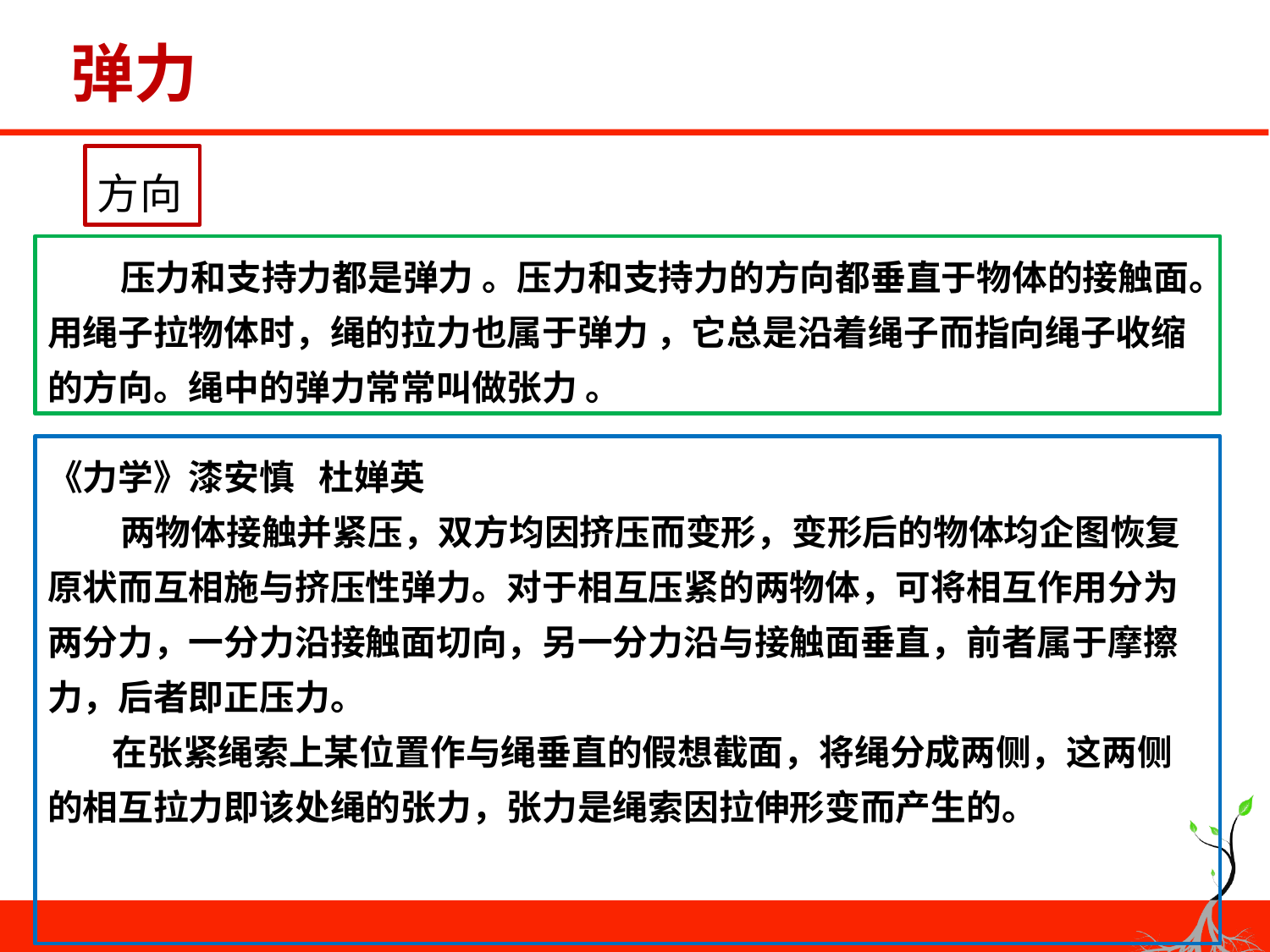

# 弹力
方向
        压力和支持力都是弹力 。压力和支持力的方向都垂直于物体的接触面。用绳子拉物体时，绳的拉力也属于弹力 ，它总是沿着绳子而指向绳子收缩的方向。绳中的弹力常常叫做张力 。
《力学》漆安慎   杜婵英
        两物体接触并紧压，双方均因挤压而变形，变形后的物体均企图恢复原状而互相施与挤压性弹力。对于相互压紧的两物体，可将相互作用分为两分力，一分力沿接触面切向，另一分力沿与接触面垂直，前者属于摩擦力，后者即正压力。
       在张紧绳索上某位置作与绳垂直的假想截面，将绳分成两侧，这两侧的相互拉力即该处绳的张力，张力是绳索因拉伸形变而产生的。